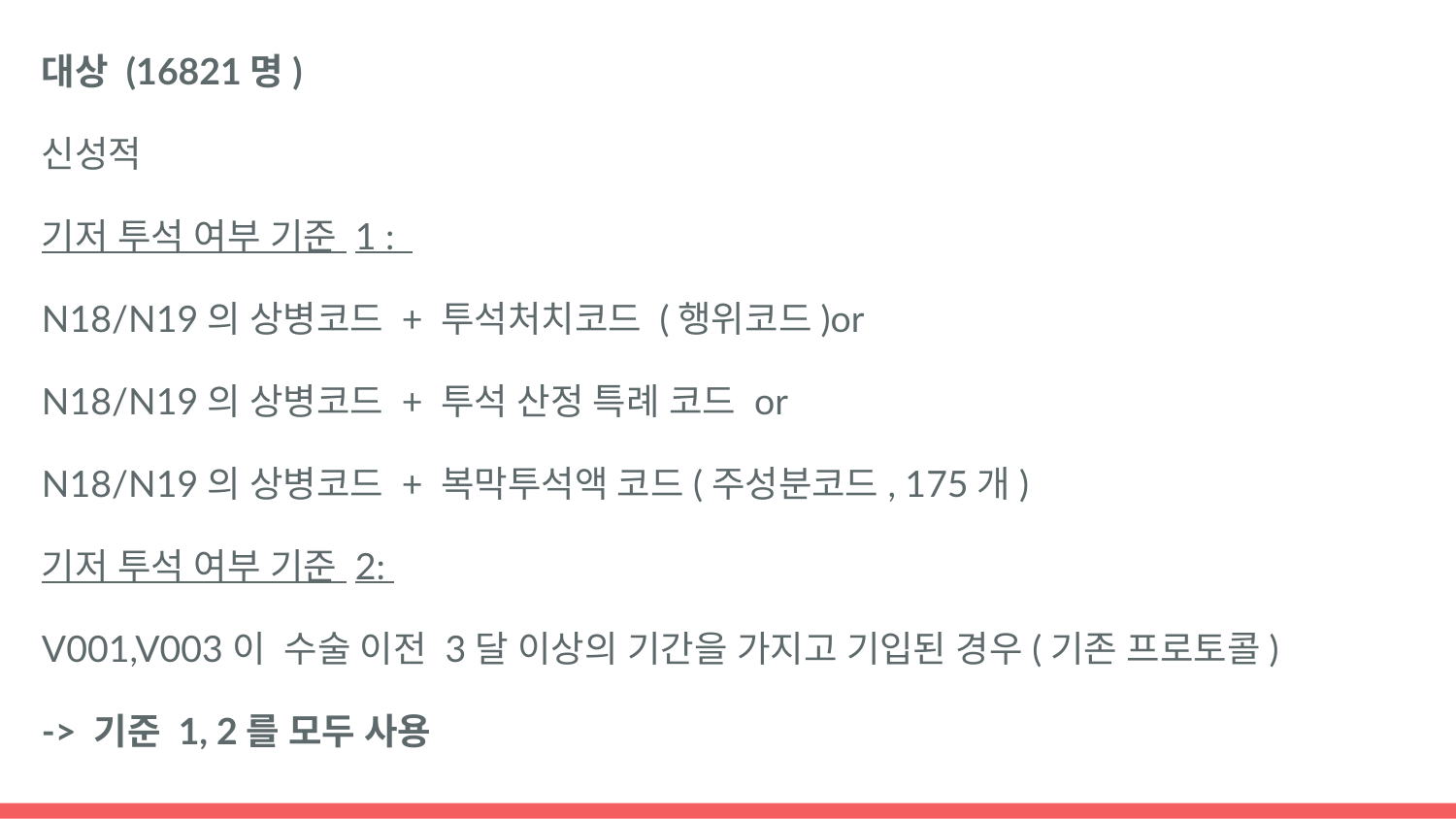

대상 (16821명)
신성적
기저 투석 여부 기준 1 :
N18/N19의 상병코드 + 투석처치코드 (행위코드)or
N18/N19의 상병코드 + 투석 산정 특례 코드 or
N18/N19의 상병코드 + 복막투석액 코드(주성분코드, 175개)
기저 투석 여부 기준 2:
V001,V003이  수술 이전 3달 이상의 기간을 가지고 기입된 경우(기존 프로토콜)
-> 기준 1, 2를 모두 사용